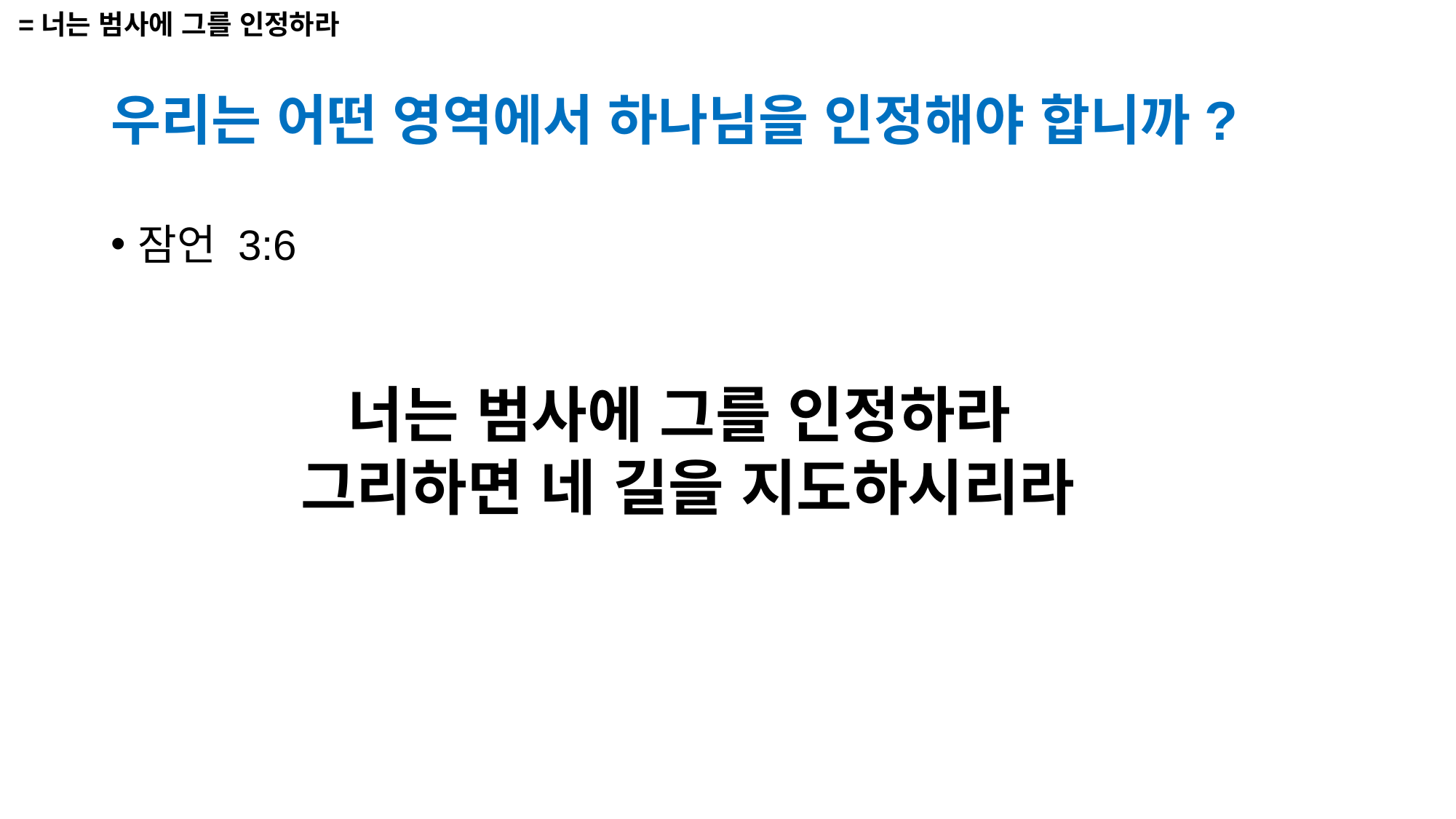

=너는 범사에 그를 인정하라
# 우리는 어떤 영역에서 하나님을 인정해야 합니까?
잠언 3:6
너는 범사에 그를 인정하라
그리하면 네 길을 지도하시리라